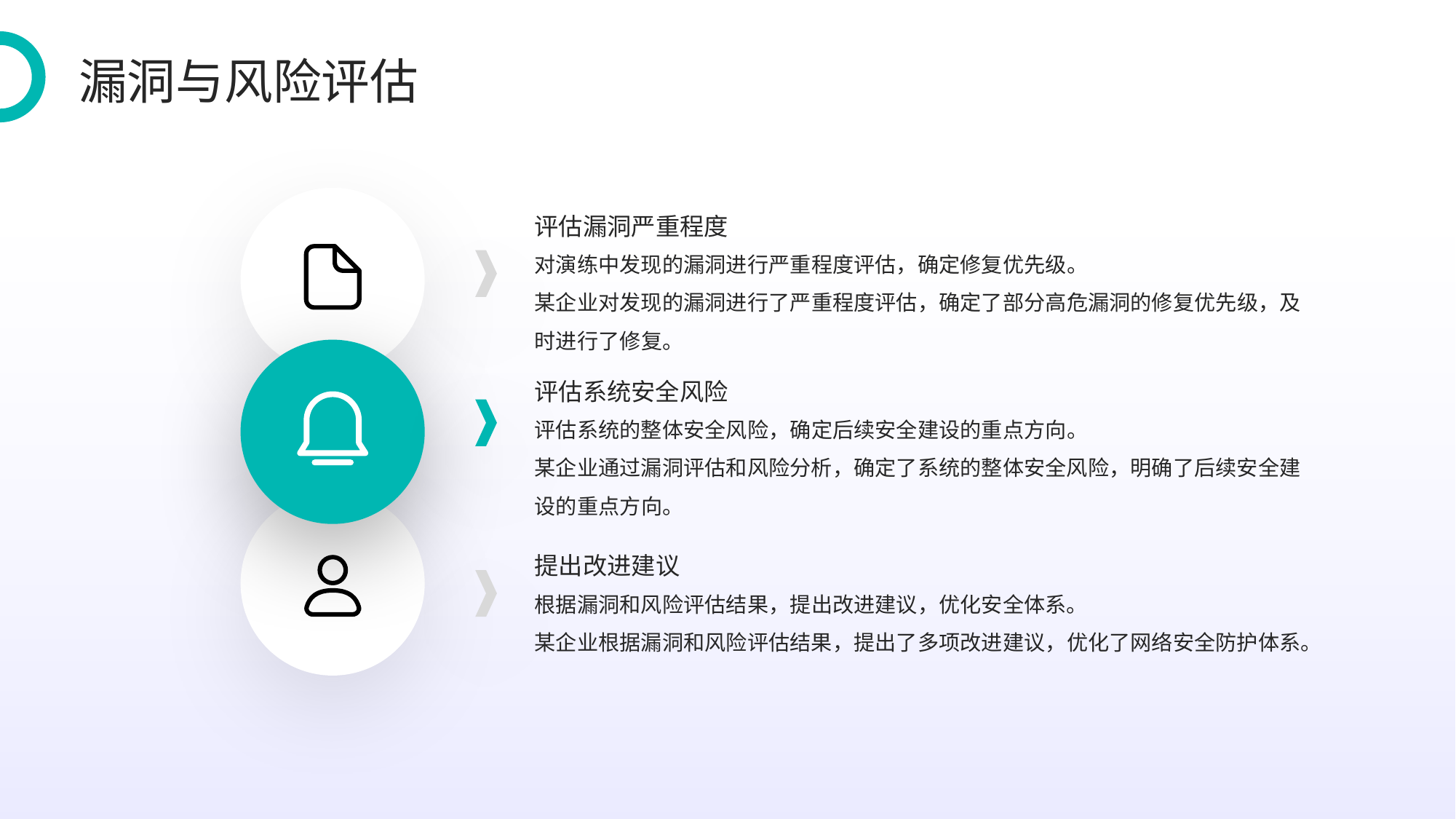

漏洞与风险评估

评估漏洞严重程度

对演练中发现的漏洞进行严重程度评估，确定修复优先级。
某企业对发现的漏洞进行了严重程度评估，确定了部分高危漏洞的修复优先级，及时进行了修复。

评估系统安全风险

评估系统的整体安全风险，确定后续安全建设的重点方向。
某企业通过漏洞评估和风险分析，确定了系统的整体安全风险，明确了后续安全建设的重点方向。

提出改进建议

根据漏洞和风险评估结果，提出改进建议，优化安全体系。
某企业根据漏洞和风险评估结果，提出了多项改进建议，优化了网络安全防护体系。